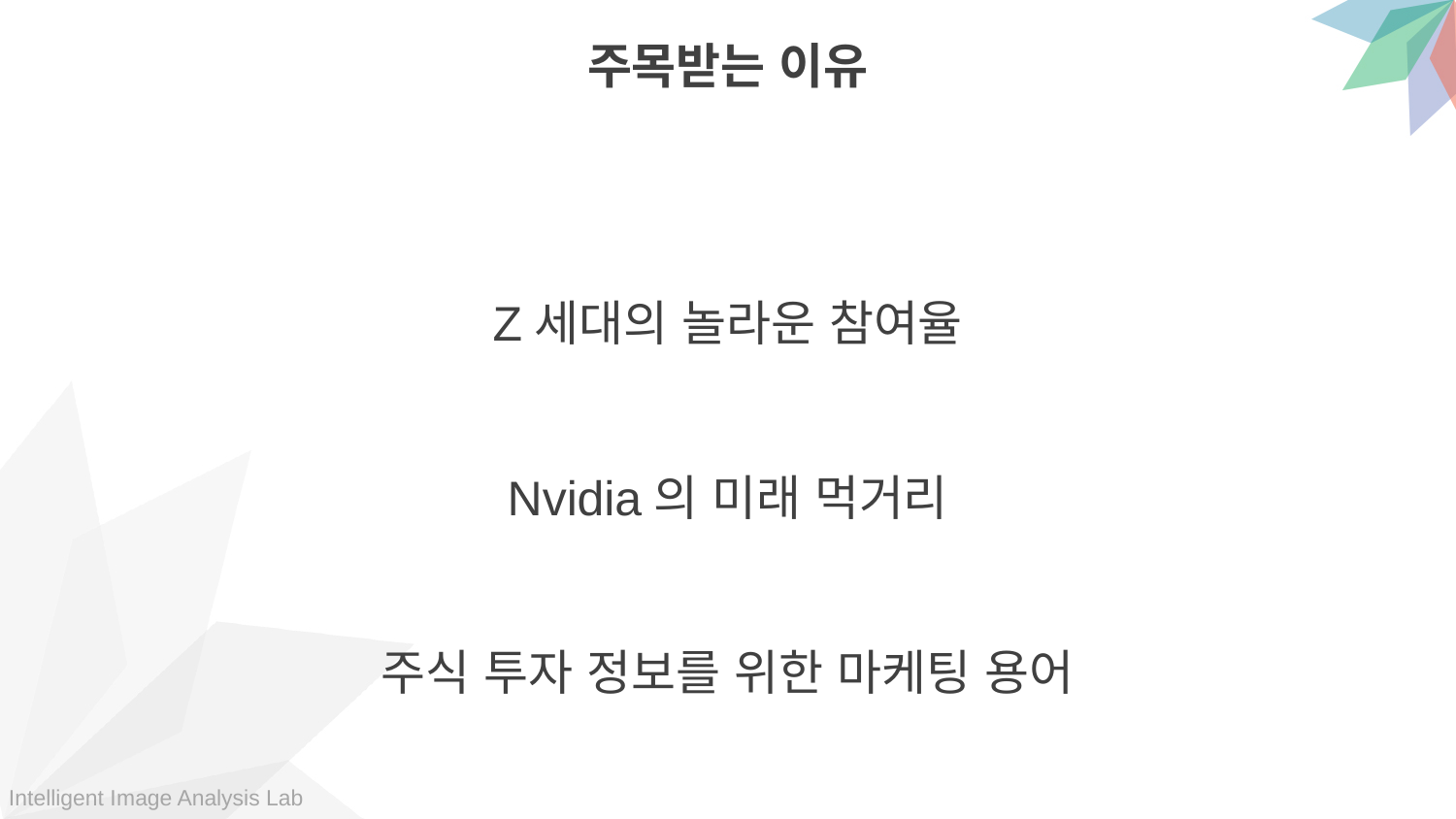

주목받는 이유
Z세대의 놀라운 참여율
Nvidia의 미래 먹거리
주식 투자 정보를 위한 마케팅 용어